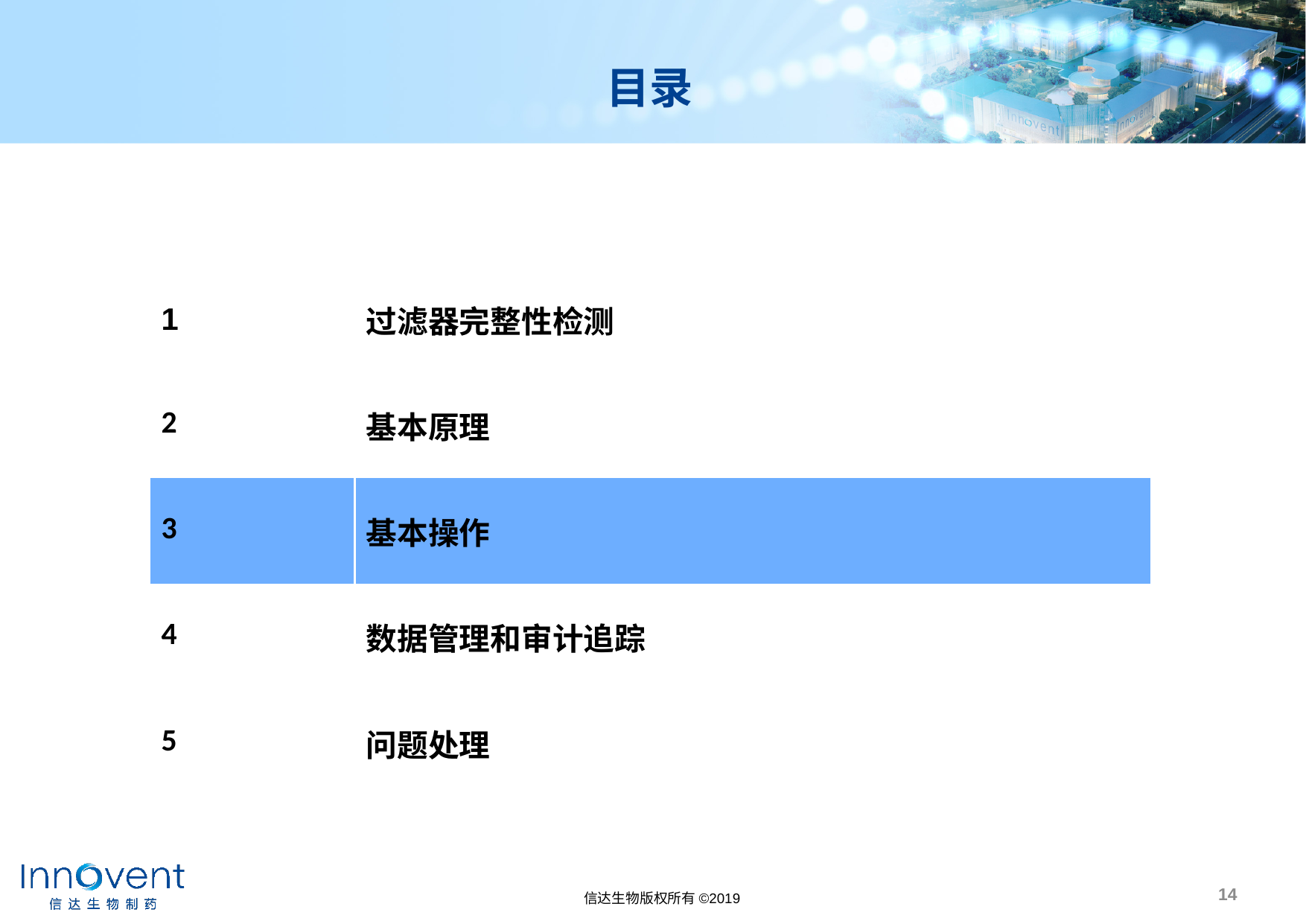

# 目录
| 1 | 过滤器完整性检测 |
| --- | --- |
| 2 | 基本原理 |
| 3 | 基本操作 |
| 4 | 数据管理和审计追踪 |
| 5 | 问题处理 |